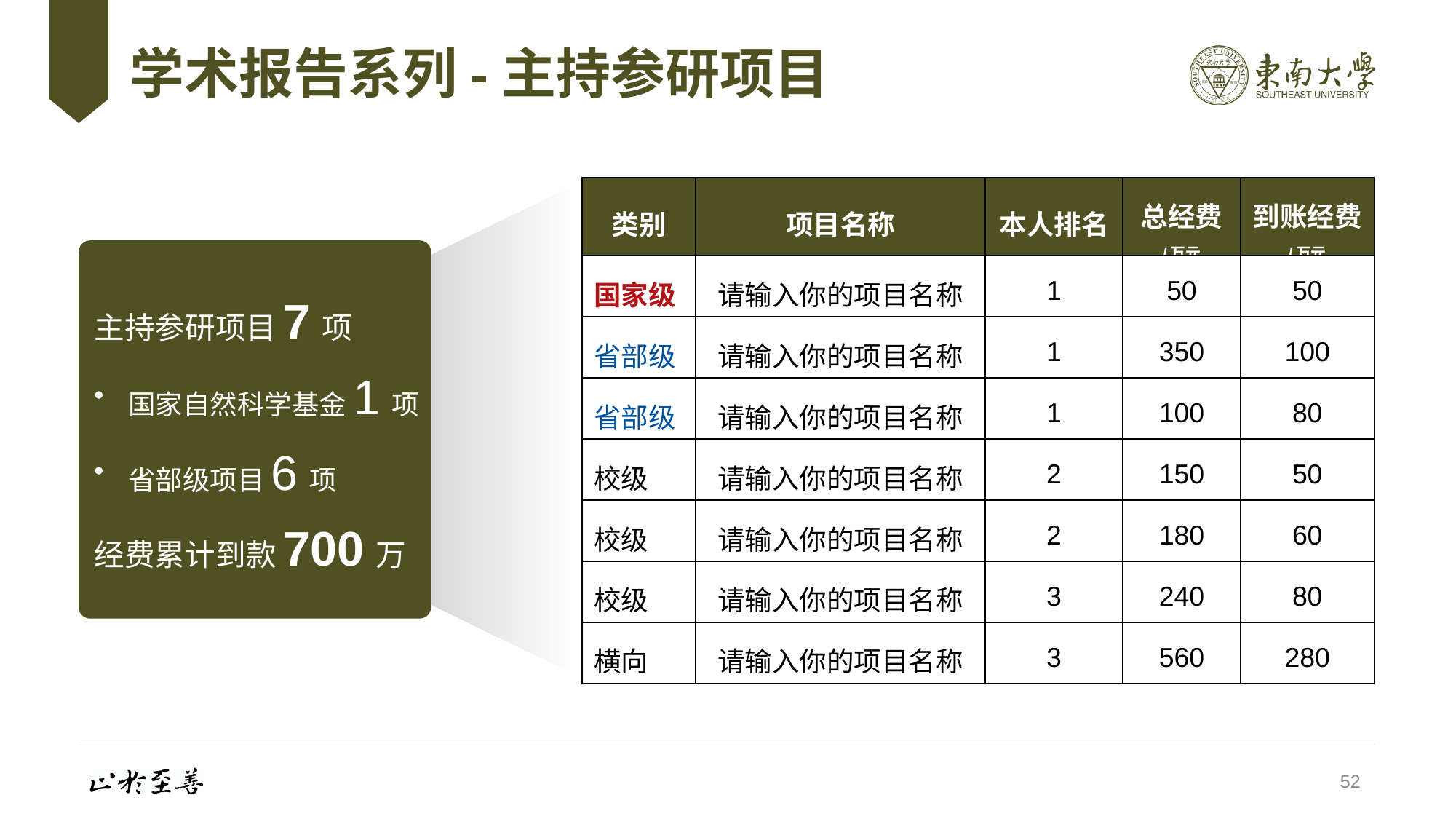

# 学术报告系列-主持参研项目
| 类别 | 项目名称 | 本人排名 | 总经费 /万元 | 到账经费 /万元 |
| --- | --- | --- | --- | --- |
| 国家级 | 请输入你的项目名称 | 1 | 50 | 50 |
| 省部级 | 请输入你的项目名称 | 1 | 350 | 100 |
| 省部级 | 请输入你的项目名称 | 1 | 100 | 80 |
| 校级 | 请输入你的项目名称 | 2 | 150 | 50 |
| 校级 | 请输入你的项目名称 | 2 | 180 | 60 |
| 校级 | 请输入你的项目名称 | 3 | 240 | 80 |
| 横向 | 请输入你的项目名称 | 3 | 560 | 280 |

主持参研项目7项
国家自然科学基金1项
省部级项目6项
经费累计到款700万

52